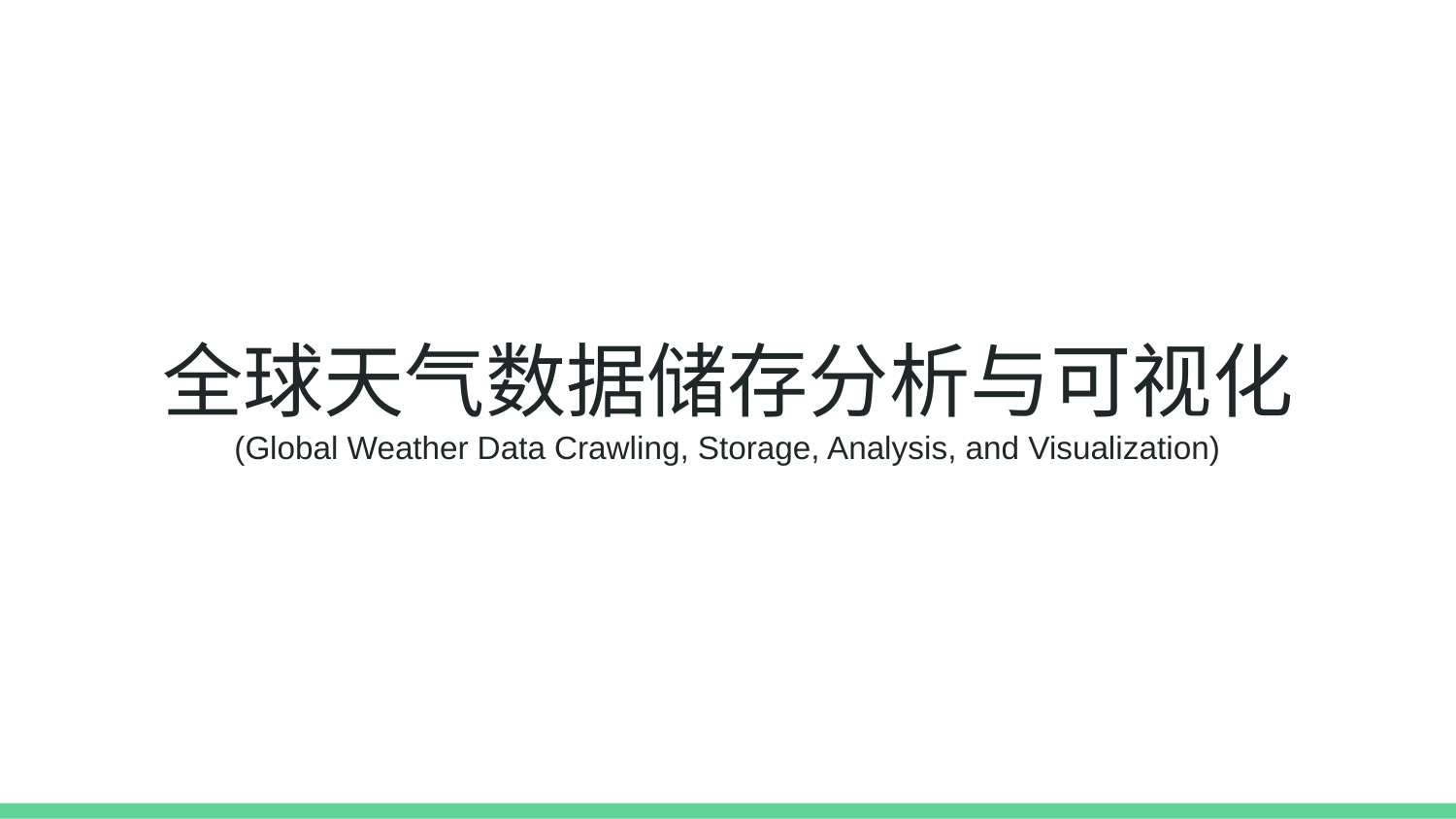

# 全球天气数据储存分析与可视化 (Global Weather Data Crawling, Storage, Analysis, and Visualization)